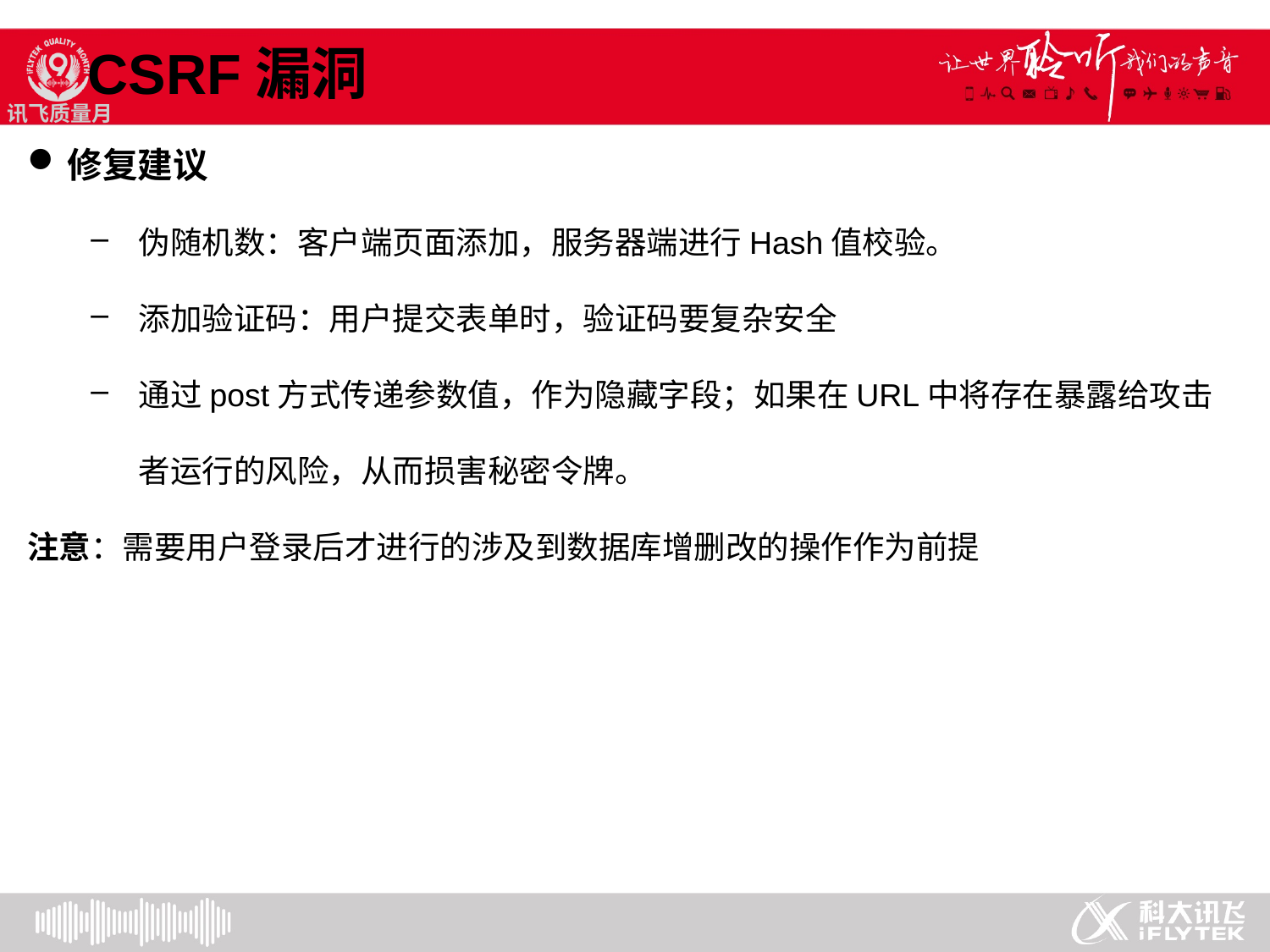

CSRF漏洞
修复建议
伪随机数：客户端页面添加，服务器端进行Hash值校验。
添加验证码：用户提交表单时，验证码要复杂安全
通过post方式传递参数值，作为隐藏字段；如果在URL中将存在暴露给攻击者运行的风险，从而损害秘密令牌。
注意：需要用户登录后才进行的涉及到数据库增删改的操作作为前提